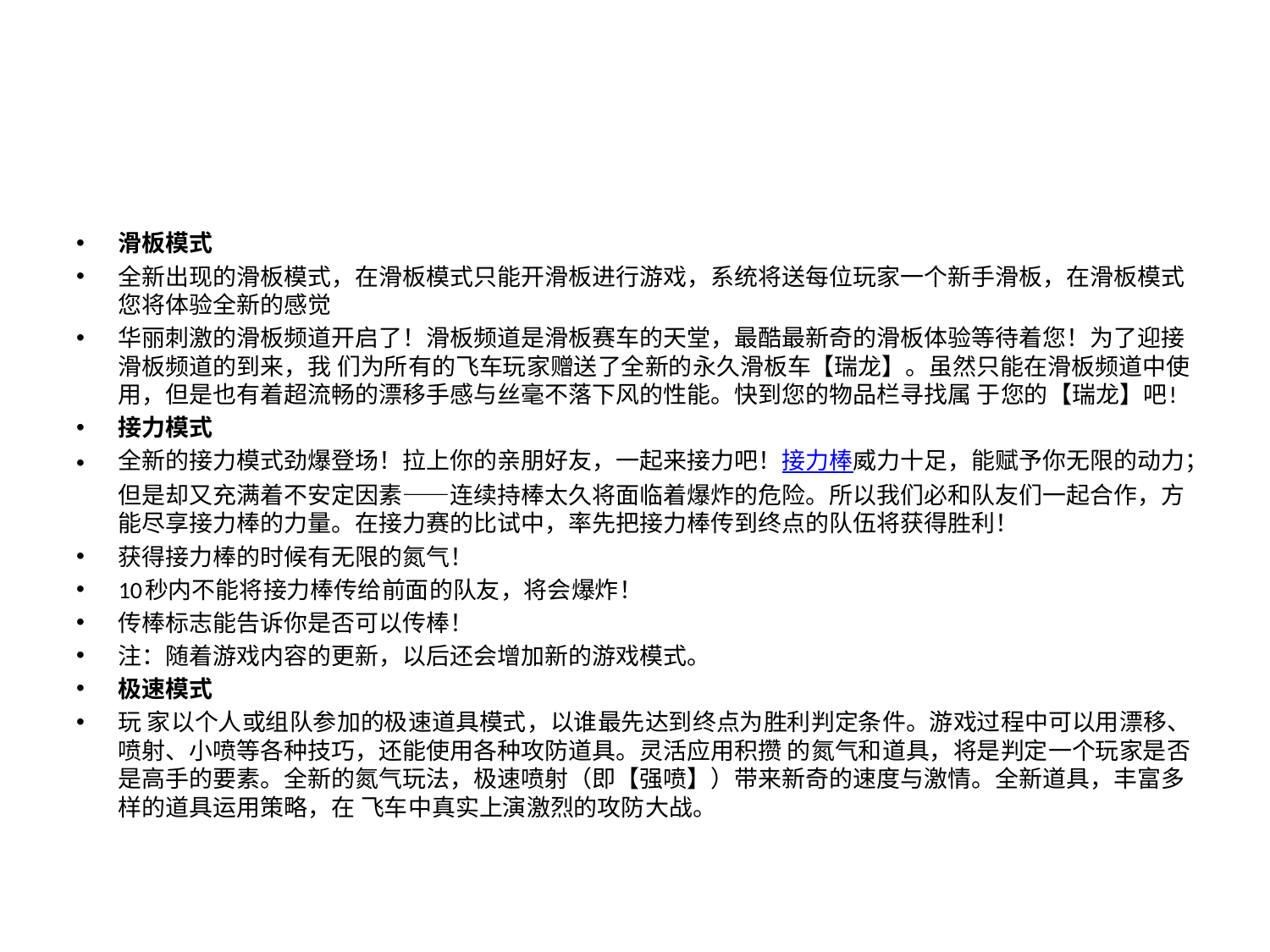

#
滑板模式
全新出现的滑板模式，在滑板模式只能开滑板进行游戏，系统将送每位玩家一个新手滑板，在滑板模式您将体验全新的感觉
华丽刺激的滑板频道开启了！滑板频道是滑板赛车的天堂，最酷最新奇的滑板体验等待着您！为了迎接滑板频道的到来，我 们为所有的飞车玩家赠送了全新的永久滑板车【瑞龙】。虽然只能在滑板频道中使用，但是也有着超流畅的漂移手感与丝毫不落下风的性能。快到您的物品栏寻找属 于您的【瑞龙】吧!
接力模式
全新的接力模式劲爆登场！拉上你的亲朋好友，一起来接力吧！接力棒威力十足，能赋予你无限的动力；但是却又充满着不安定因素——连续持棒太久将面临着爆炸的危险。所以我们必和队友们一起合作，方能尽享接力棒的力量。在接力赛的比试中，率先把接力棒传到终点的队伍将获得胜利！
获得接力棒的时候有无限的氮气！
10秒内不能将接力棒传给前面的队友，将会爆炸！
传棒标志能告诉你是否可以传棒！
注：随着游戏内容的更新，以后还会增加新的游戏模式。
极速模式
玩 家以个人或组队参加的极速道具模式，以谁最先达到终点为胜利判定条件。游戏过程中可以用漂移、喷射、小喷等各种技巧，还能使用各种攻防道具。灵活应用积攒 的氮气和道具，将是判定一个玩家是否是高手的要素。全新的氮气玩法，极速喷射（即【强喷】）带来新奇的速度与激情。全新道具，丰富多样的道具运用策略，在 飞车中真实上演激烈的攻防大战。